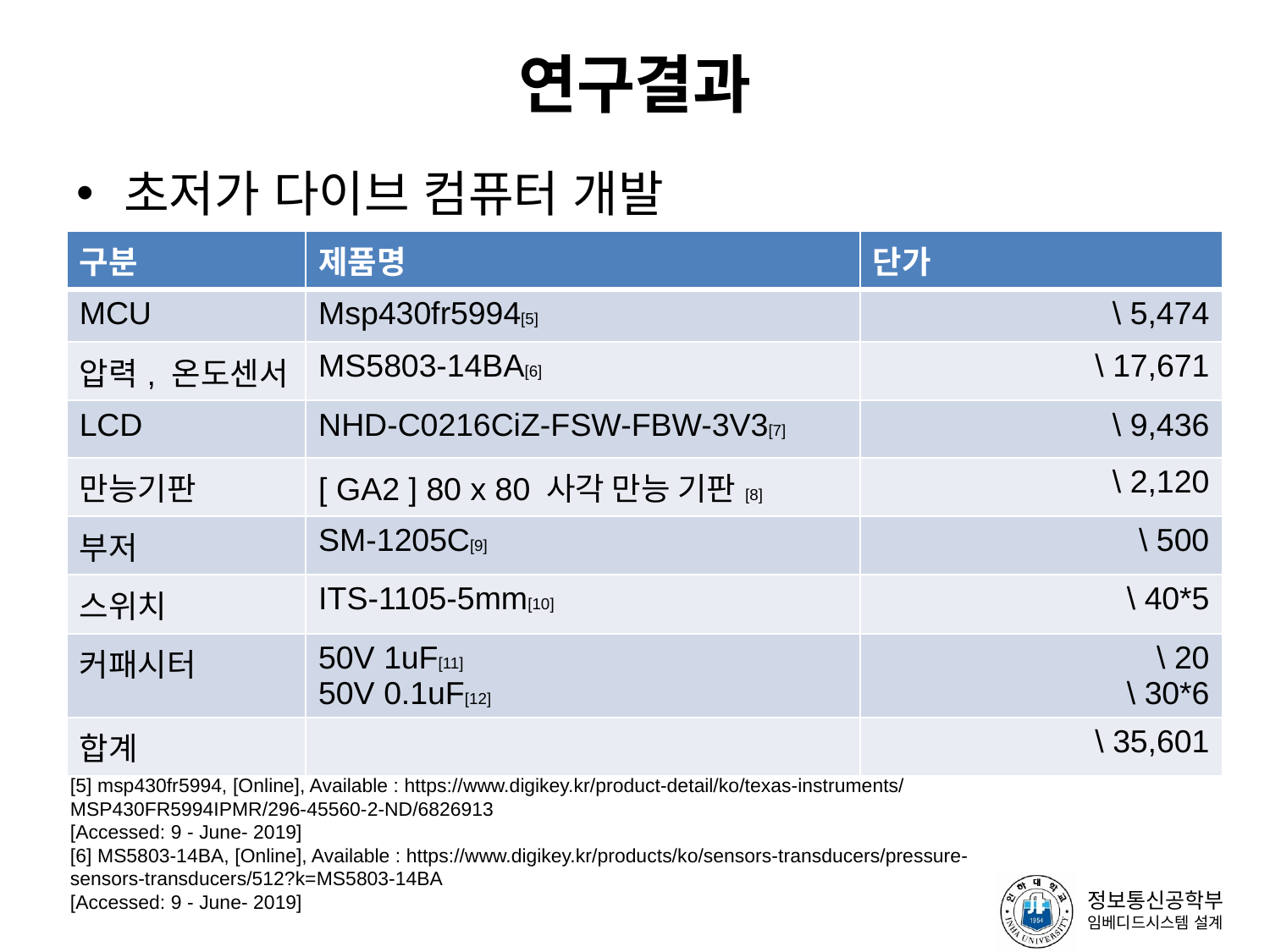

# 연구결과
초저가 다이브 컴퓨터 개발

| 구분 | 제품명 | 단가 |
| --- | --- | --- |
| MCU | Msp430fr5994[5] | \ 5,474 |
| 압력, 온도센서 | MS5803-14BA[6] | \ 17,671 |
| LCD | NHD-C0216CiZ-FSW-FBW-3V3[7] | \ 9,436 |
| 만능기판 | [ GA2 ] 80 x 80 사각 만능 기판[8] | \ 2,120 |
| 부저 | SM-1205C[9] | \ 500 |
| 스위치 | ITS-1105-5mm[10] | \ 40\*5 |
| 커패시터 | 50V 1uF[11] 50V 0.1uF[12] | \ 20 \ 30\*6 |
| 합계 |  | \ 35,601 |
[5] msp430fr5994, [Online], Available : https://www.digikey.kr/product-detail/ko/texas-instruments/MSP430FR5994IPMR/296-45560-2-ND/6826913
[Accessed: 9 - June- 2019]
[6] MS5803-14BA, [Online], Available : https://www.digikey.kr/products/ko/sensors-transducers/pressure-sensors-transducers/512?k=MS5803-14BA
[Accessed: 9 - June- 2019]